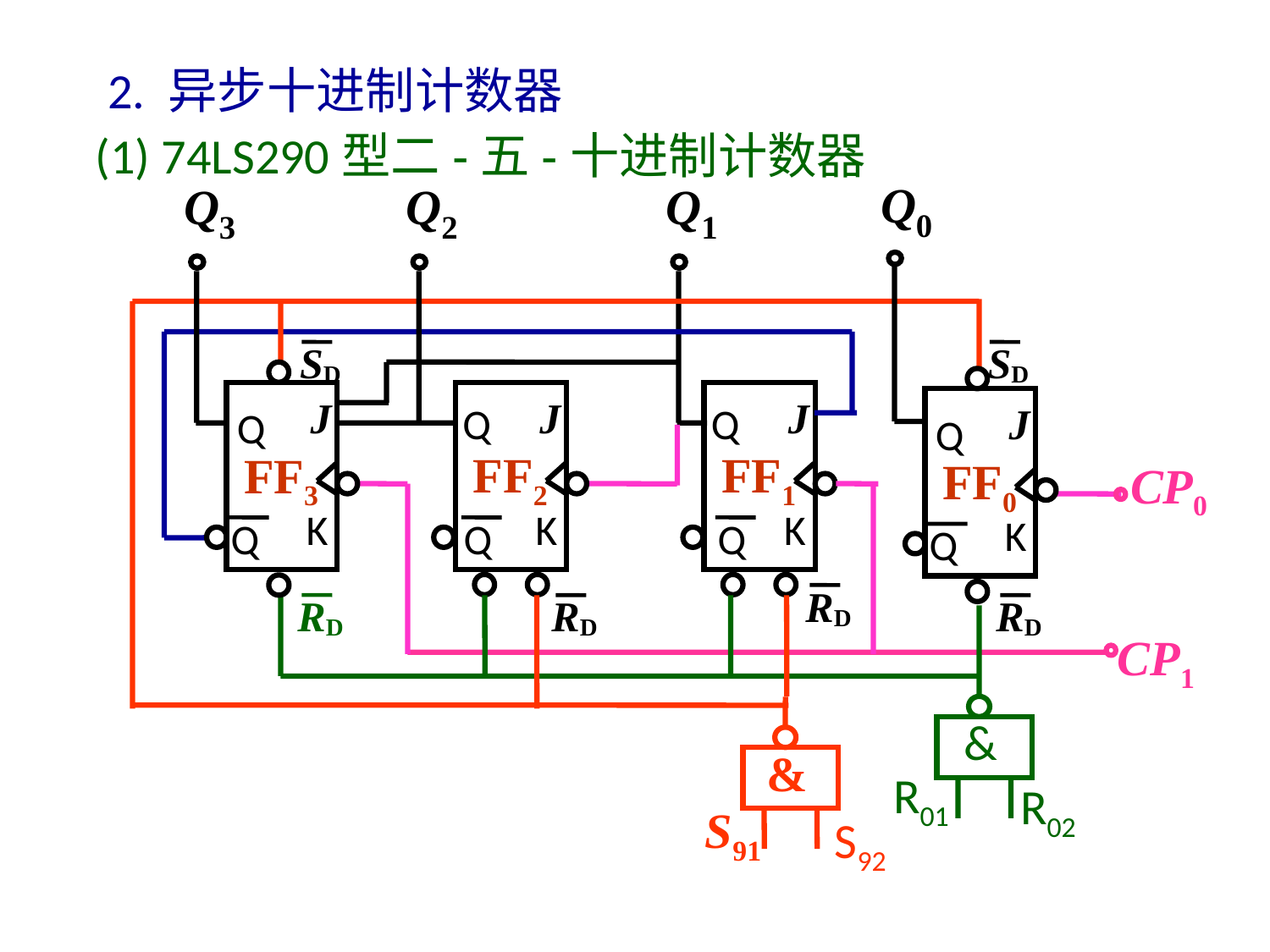

2. 异步十进制计数器
(1) 74LS290型二-五-十进制计数器
Q0
Q3
Q2
Q1

SD

SD

J
Q

FF3

K
Q

J
J

Q
Q
J
Q

FF2
FF1
FF0
  CP0

K
K
K
Q

Q

Q

RD

RD
RD

RD

  CP1

&

S91
S92

&

R01
R02